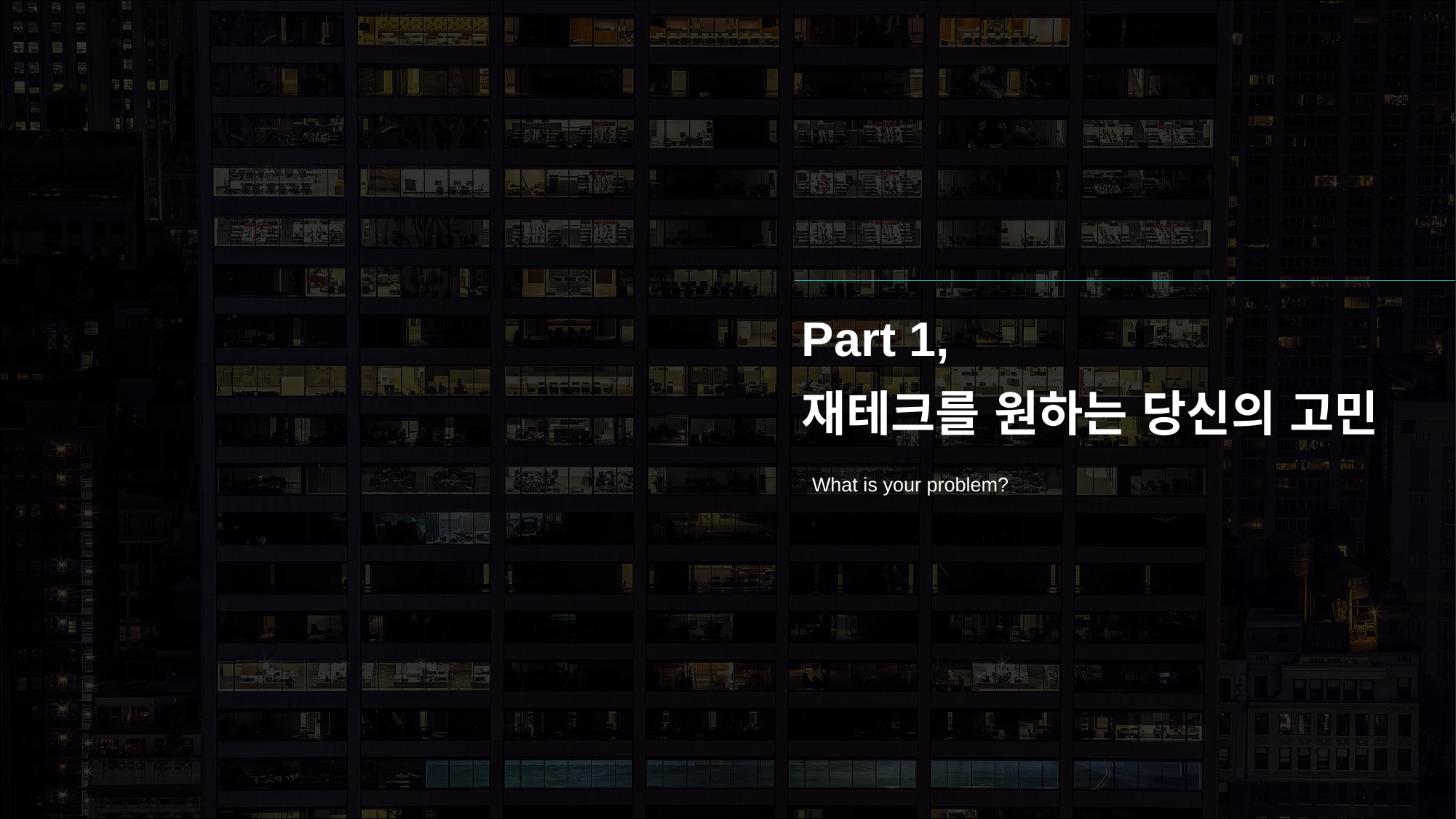

Part 1,
재테크를 원하는 당신의 고민
What is your problem?